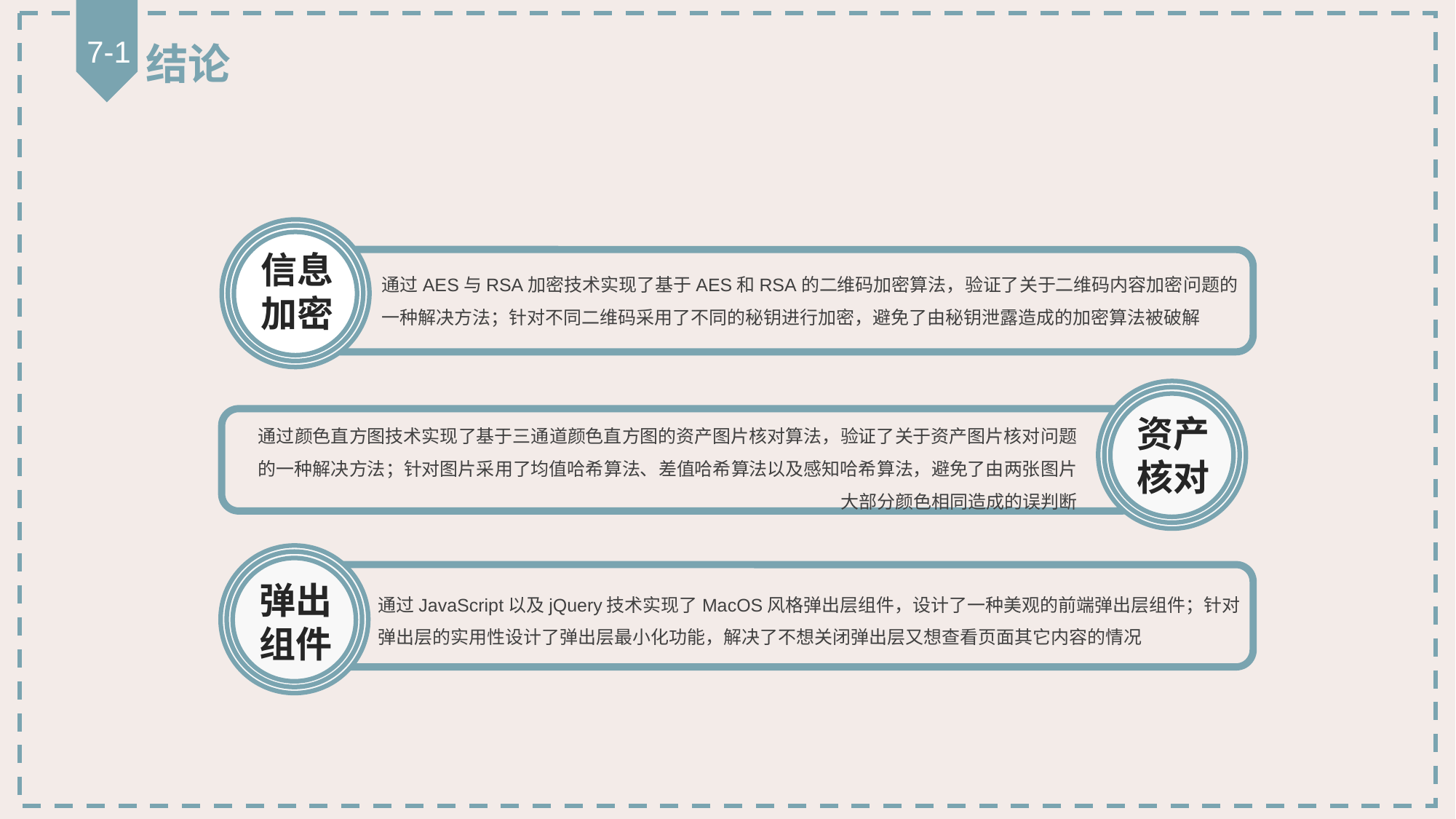

7-1
结论

信息
加密

通过AES与RSA加密技术实现了基于AES和RSA的二维码加密算法，验证了关于二维码内容加密问题的一种解决方法；针对不同二维码采用了不同的秘钥进行加密，避免了由秘钥泄露造成的加密算法被破解

资产
核对
通过颜色直方图技术实现了基于三通道颜色直方图的资产图片核对算法，验证了关于资产图片核对问题的一种解决方法；针对图片采用了均值哈希算法、差值哈希算法以及感知哈希算法，避免了由两张图片大部分颜色相同造成的误判断

弹出
组件
通过JavaScript以及jQuery技术实现了MacOS风格弹出层组件，设计了一种美观的前端弹出层组件；针对弹出层的实用性设计了弹出层最小化功能，解决了不想关闭弹出层又想查看页面其它内容的情况